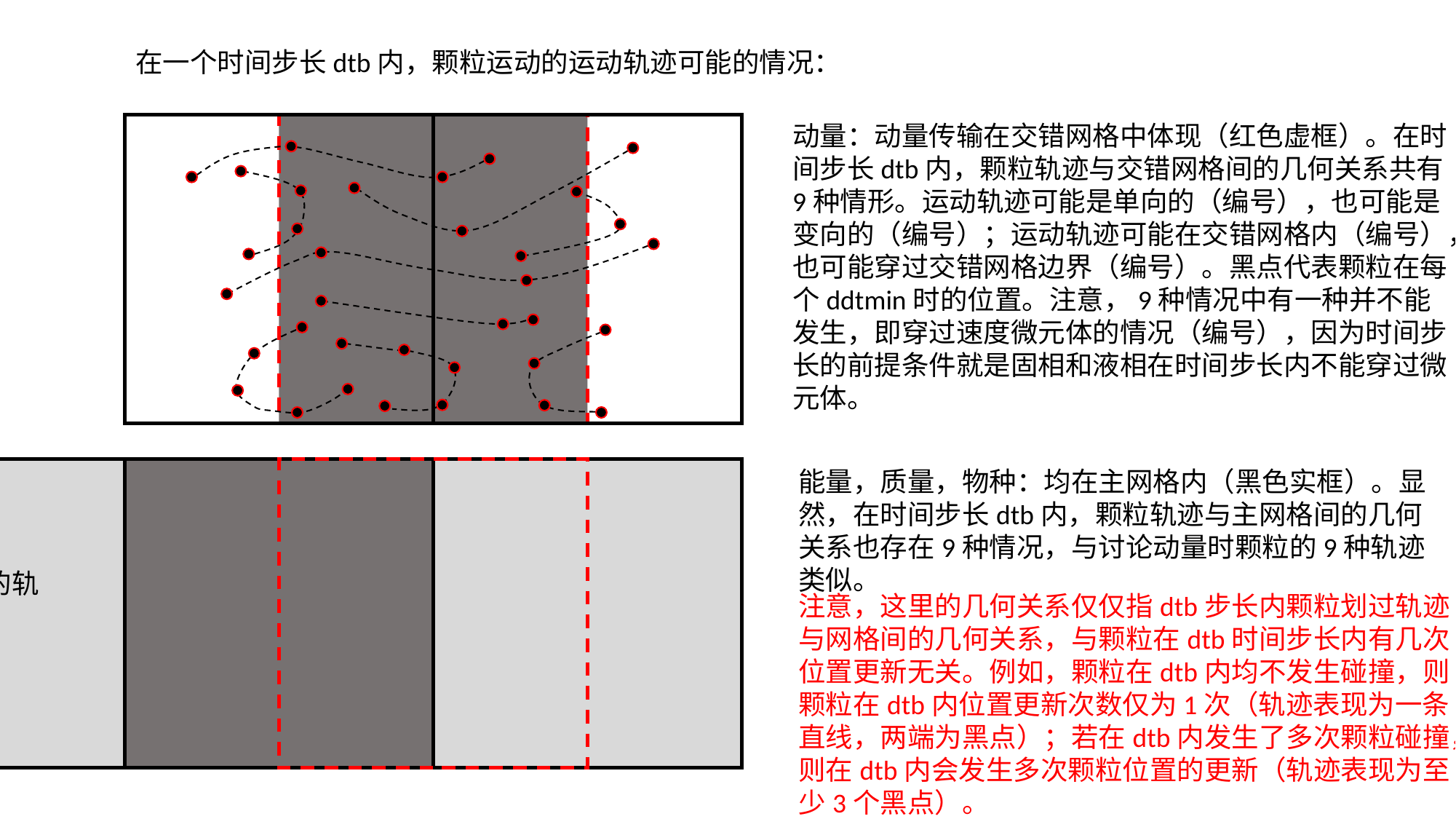

在一个时间步长dtb内，颗粒运动的运动轨迹可能的情况：
动量：动量传输在交错网格中体现（红色虚框）。在时间步长dtb内，颗粒轨迹与交错网格间的几何关系共有9种情形。运动轨迹可能是单向的（编号），也可能是变向的（编号）；运动轨迹可能在交错网格内（编号），也可能穿过交错网格边界（编号）。黑点代表颗粒在每个ddtmin时的位置。注意，9种情况中有一种并不能发生，即穿过速度微元体的情况（编号），因为时间步长的前提条件就是固相和液相在时间步长内不能穿过微元体。

能量，质量，物种：均在主网格内（黑色实框）。显然，在时间步长dtb内，颗粒轨迹与主网格间的几何关系也存在9种情况，与讨论动量时颗粒的9种轨迹类似。
画9种类似的轨迹
注意，这里的几何关系仅仅指dtb步长内颗粒划过轨迹与网格间的几何关系，与颗粒在dtb时间步长内有几次位置更新无关。例如，颗粒在dtb内均不发生碰撞，则颗粒在dtb内位置更新次数仅为1次（轨迹表现为一条直线，两端为黑点）；若在dtb内发生了多次颗粒碰撞，则在dtb内会发生多次颗粒位置的更新（轨迹表现为至少3个黑点）。